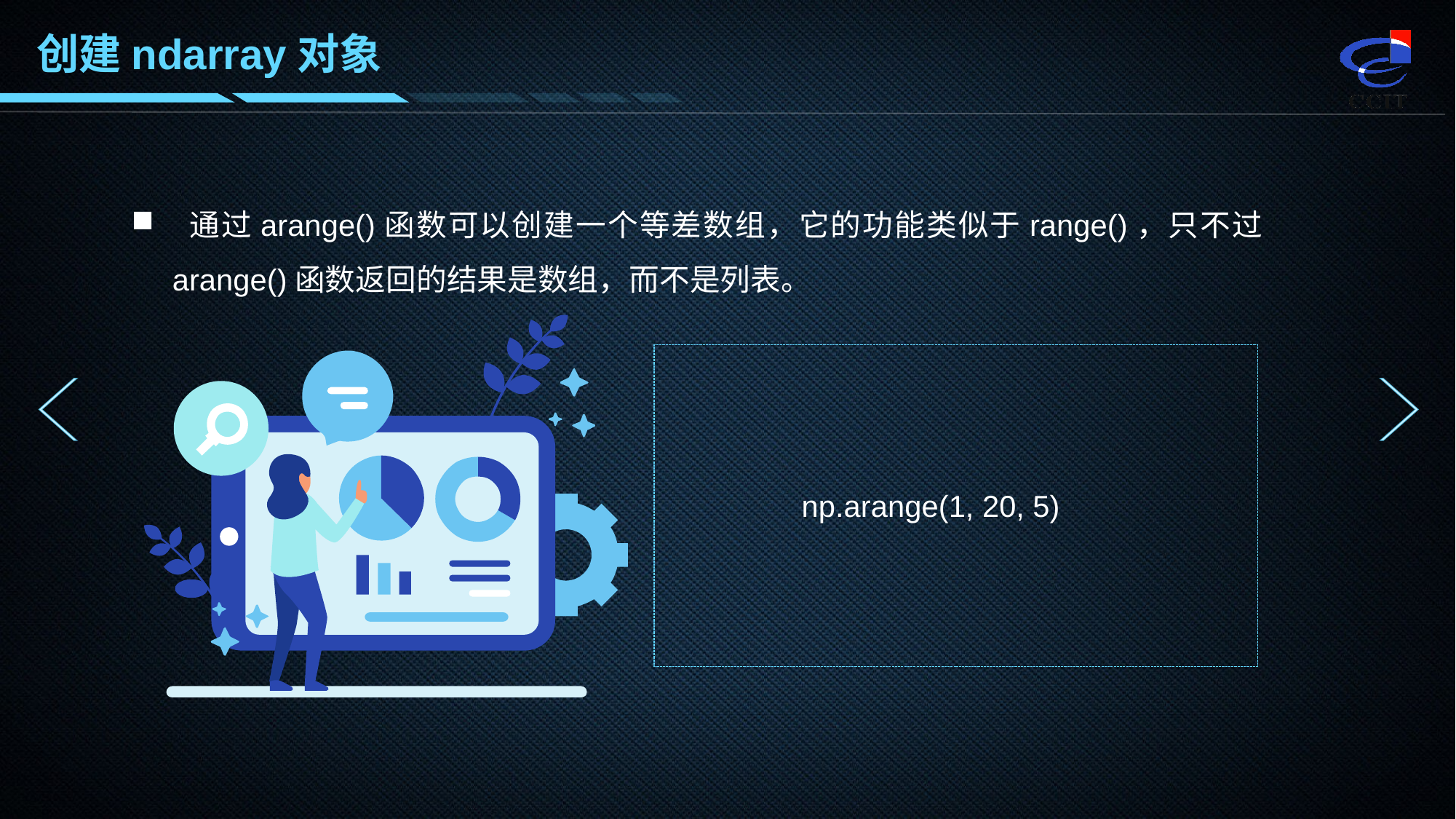

创建ndarray对象

 通过arange()函数可以创建一个等差数组，它的功能类似于range()，只不过arange()函数返回的结果是数组，而不是列表。

np.arange(1, 20, 5)